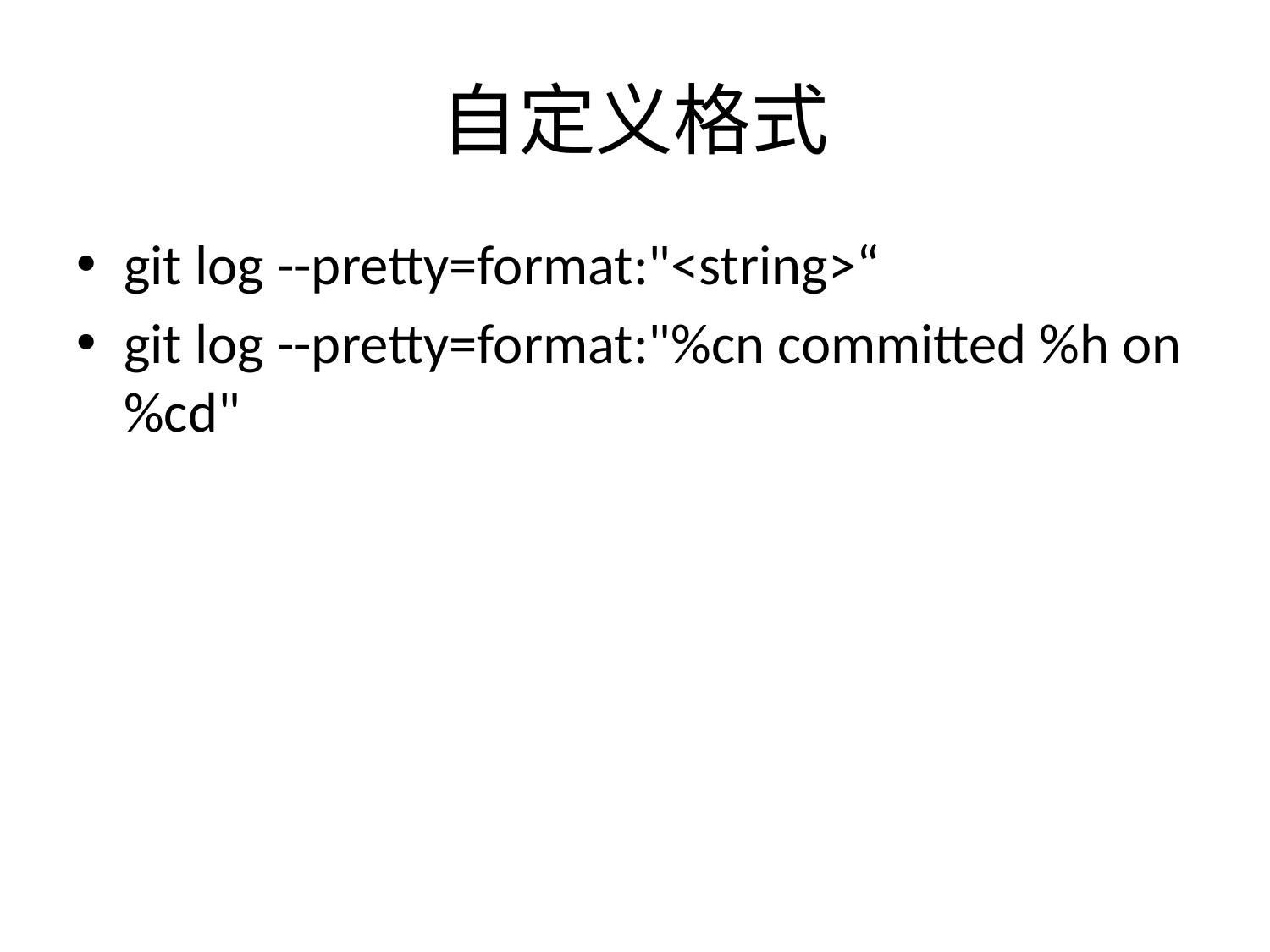

# 自定义格式
git log --pretty=format:"<string>“
git log --pretty=format:"%cn committed %h on %cd"